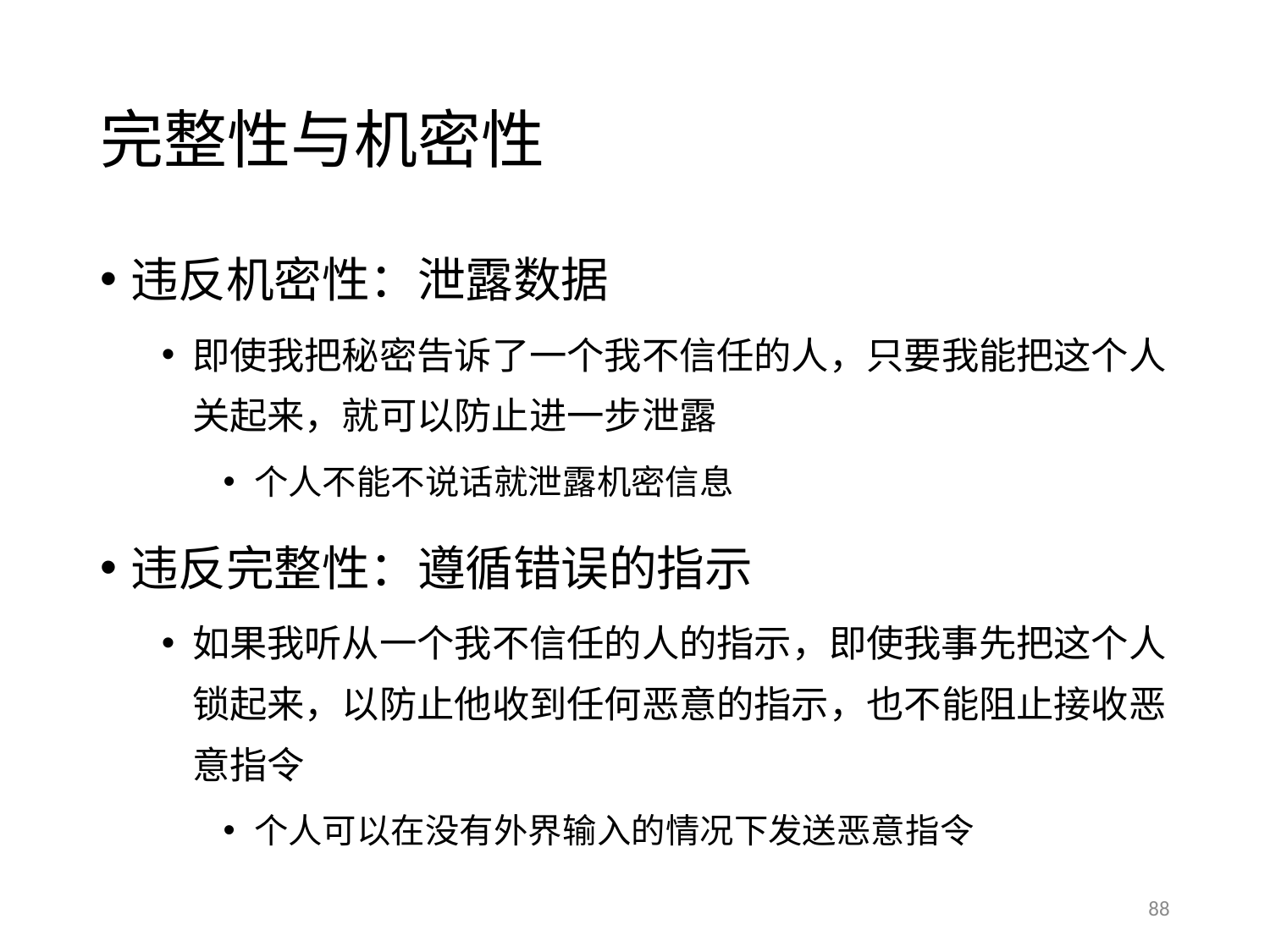

# 完整性与机密性
违反机密性：泄露数据
即使我把秘密告诉了一个我不信任的人，只要我能把这个人关起来，就可以防止进一步泄露
个人不能不说话就泄露机密信息
违反完整性：遵循错误的指示
如果我听从一个我不信任的人的指示，即使我事先把这个人锁起来，以防止他收到任何恶意的指示，也不能阻止接收恶意指令
个人可以在没有外界输入的情况下发送恶意指令
88